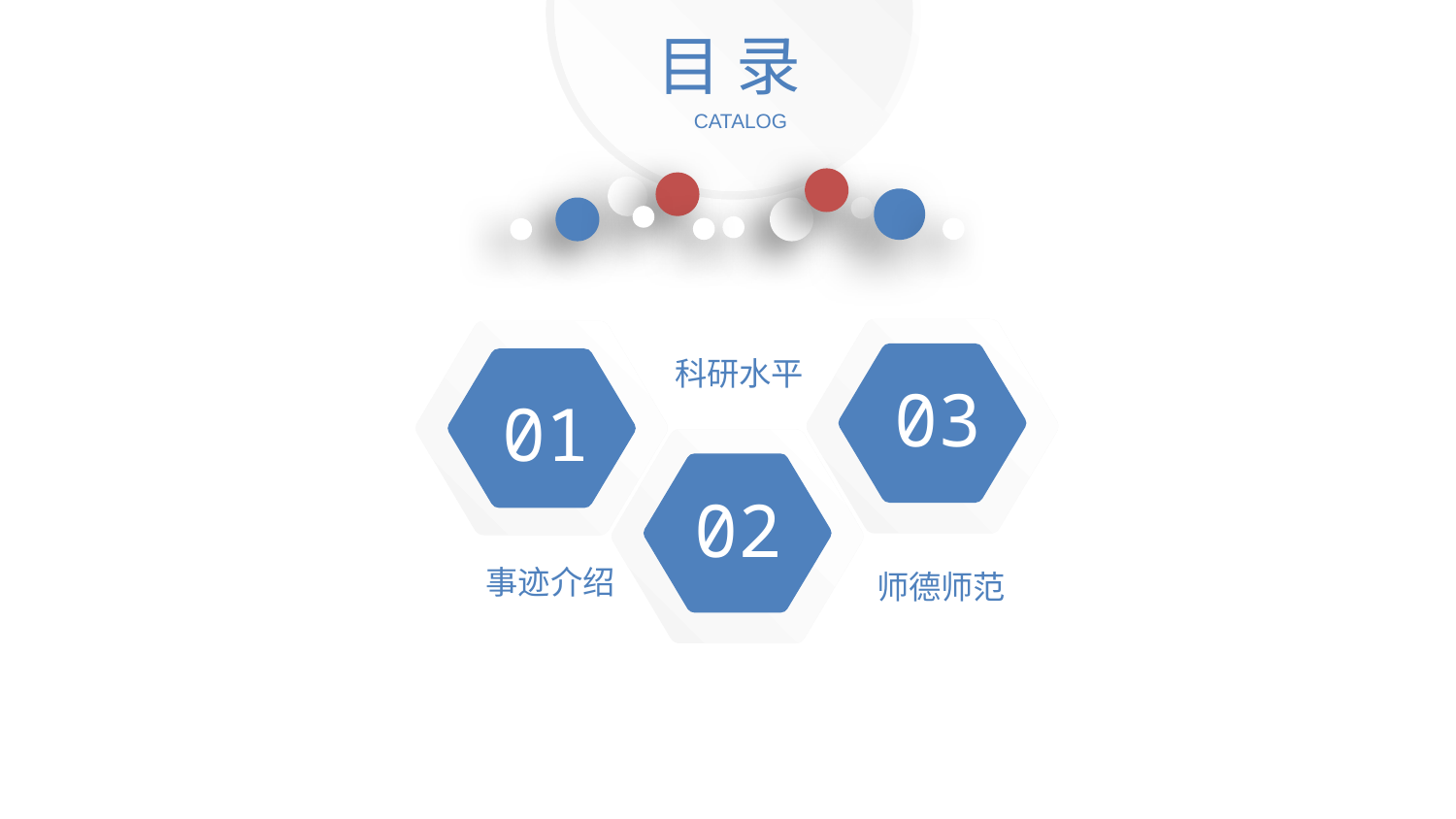

目 录
CATALOG

03

01
科研水平

02
事迹介绍
师德师范